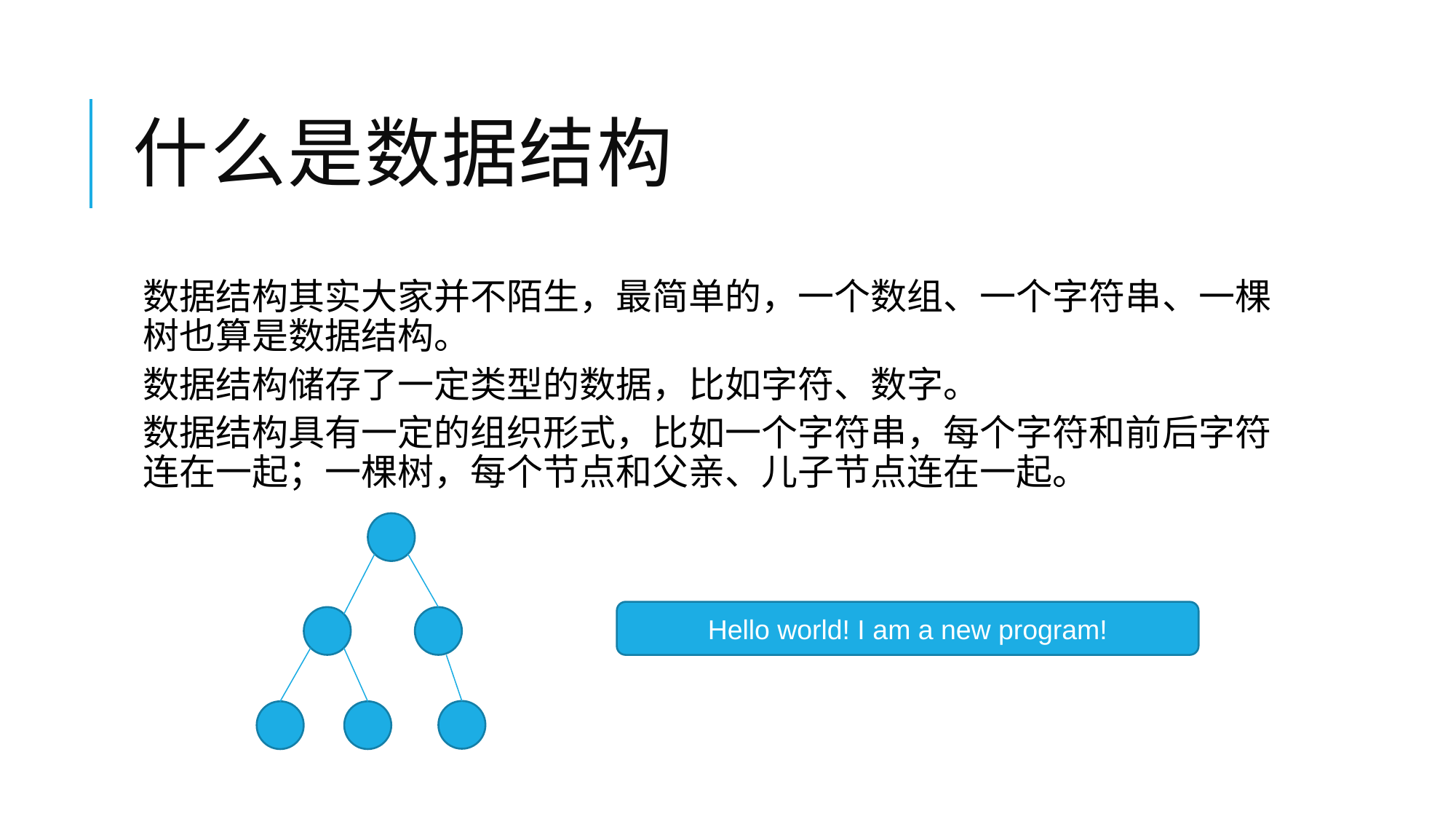

# 什么是数据结构
数据结构其实大家并不陌生，最简单的，一个数组、一个字符串、一棵树也算是数据结构。
数据结构储存了一定类型的数据，比如字符、数字。
数据结构具有一定的组织形式，比如一个字符串，每个字符和前后字符连在一起；一棵树，每个节点和父亲、儿子节点连在一起。

Hello world! I am a new program!